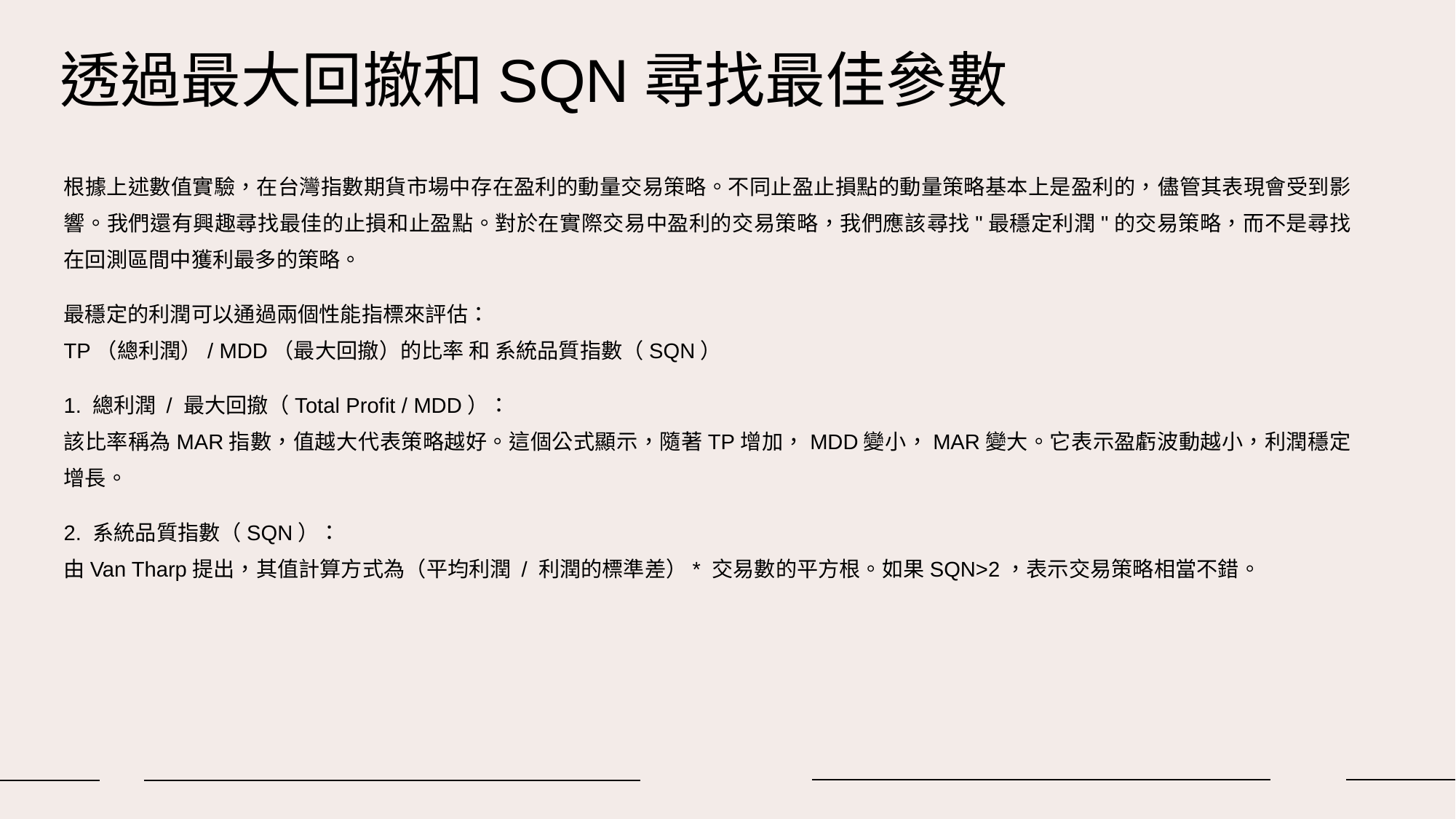

# 透過最大回撤和SQN尋找最佳參數
根據上述數值實驗，在台灣指數期貨市場中存在盈利的動量交易策略。不同止盈止損點的動量策略基本上是盈利的，儘管其表現會受到影響。我們還有興趣尋找最佳的止損和止盈點。對於在實際交易中盈利的交易策略，我們應該尋找"最穩定利潤"的交易策略，而不是尋找在回測區間中獲利最多的策略。
最穩定的利潤可以通過兩個性能指標來評估：
TP（總利潤）/ MDD（最大回撤）的比率 和 系統品質指數（SQN）
1. 總利潤 / 最大回撤（Total Profit / MDD）：
該比率稱為MAR指數，值越大代表策略越好。這個公式顯示，隨著TP增加，MDD變小，MAR變大。它表示盈虧波動越小，利潤穩定增長。
2. 系統品質指數（SQN）：
由Van Tharp提出，其值計算方式為（平均利潤 / 利潤的標準差）* 交易數的平方根。如果SQN>2，表示交易策略相當不錯。